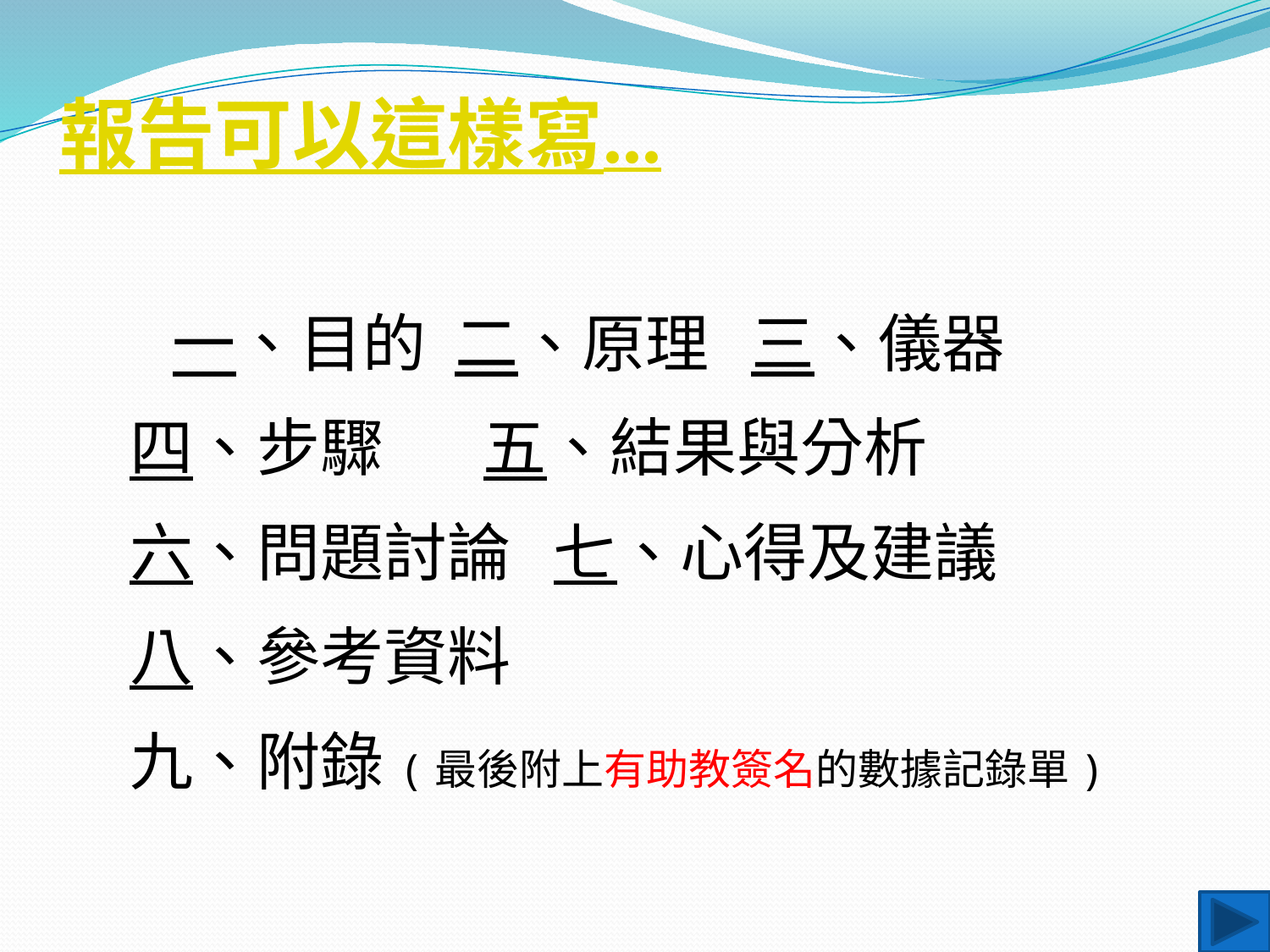

# 報告可以這樣寫...

      一、目的  二、原理   三、儀器
   四、步驟       五、結果與分析
   六、問題討論   七、心得及建議
   八、參考資料
   九、附錄(最後附上有助教簽名的數據記錄單)